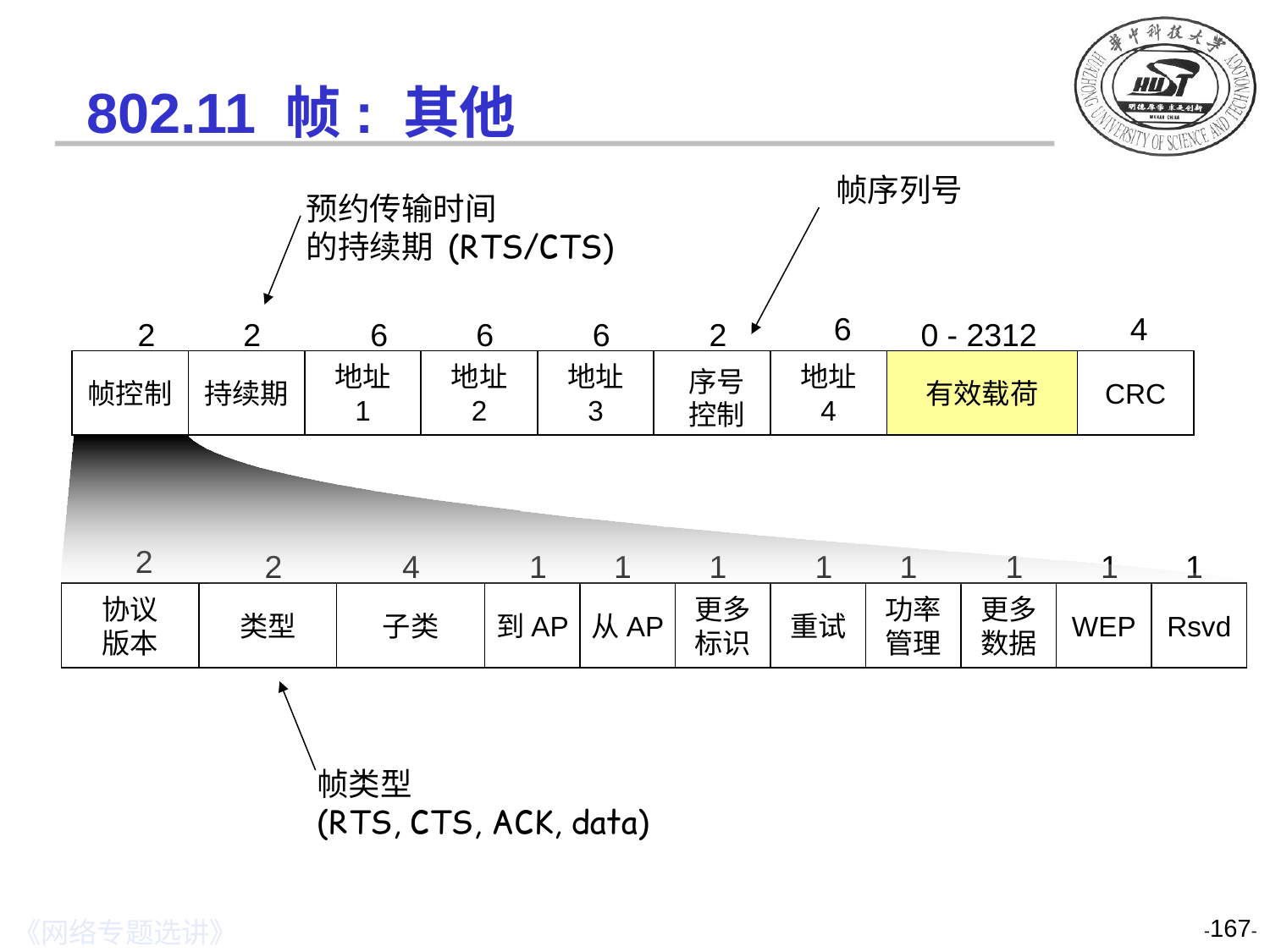

802.11 帧: 其他
帧序列号
预约传输时间
的持续期 (RTS/CTS)

6
4
2
2
6
6
6
2
0 - 2312
帧控制
持续期
地址
1
地址
2
地址
3

地址
4
有效载荷
CRC
序号
控制

2
2
4
1
1
1
1
1
1
1
1
协议
版本
类型
子类
到AP
从AP
更多
标识
重试
功率
管理
更多
数据
WEP
Rsvd

帧类型
(RTS, CTS, ACK, data)
-167-
《网络专题选讲》